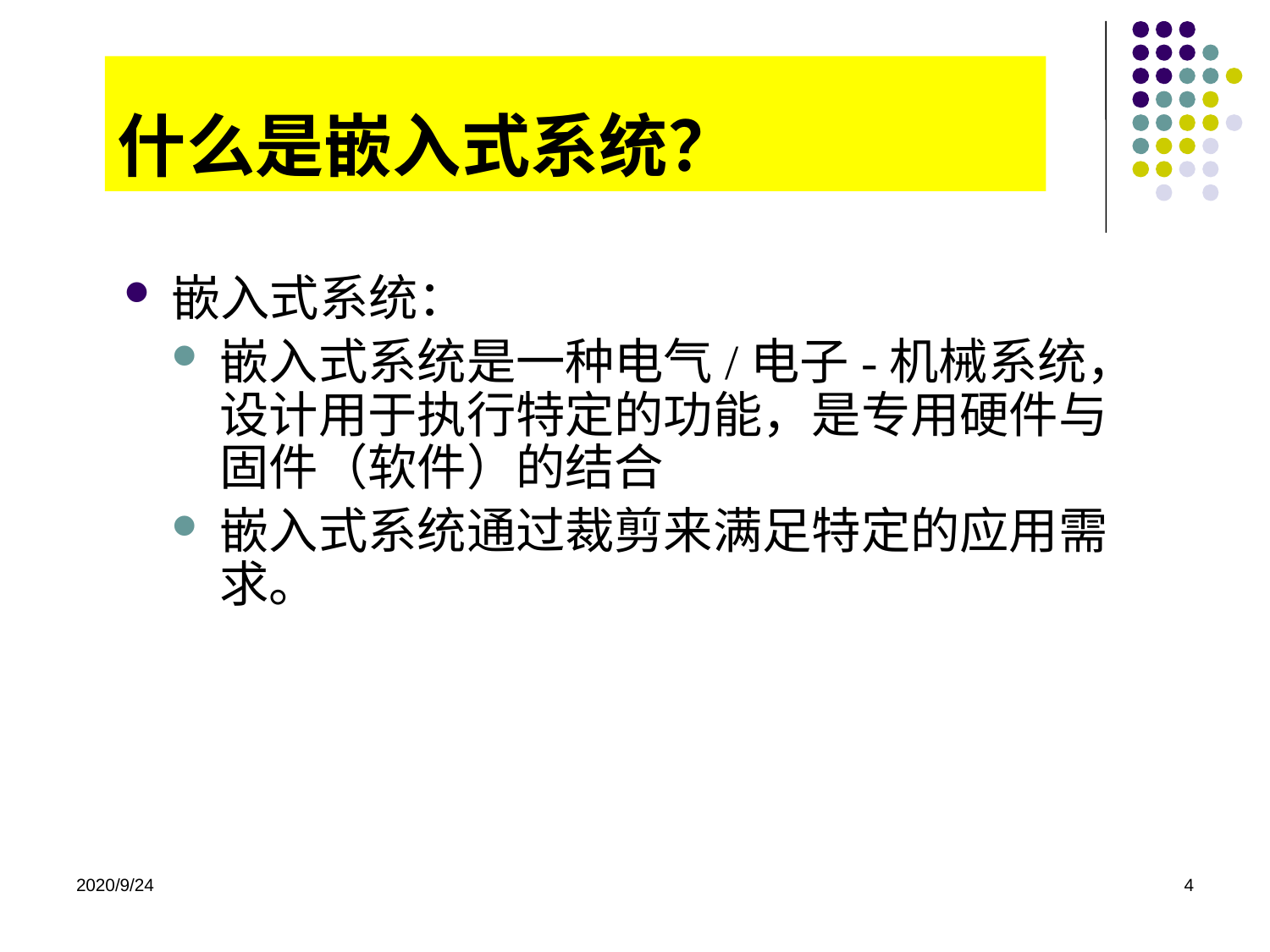

# 什么是嵌入式系统？
嵌入式系统：
嵌入式系统是一种电气/电子-机械系统，设计用于执行特定的功能，是专用硬件与固件（软件）的结合
嵌入式系统通过裁剪来满足特定的应用需求。
2020/9/24
4